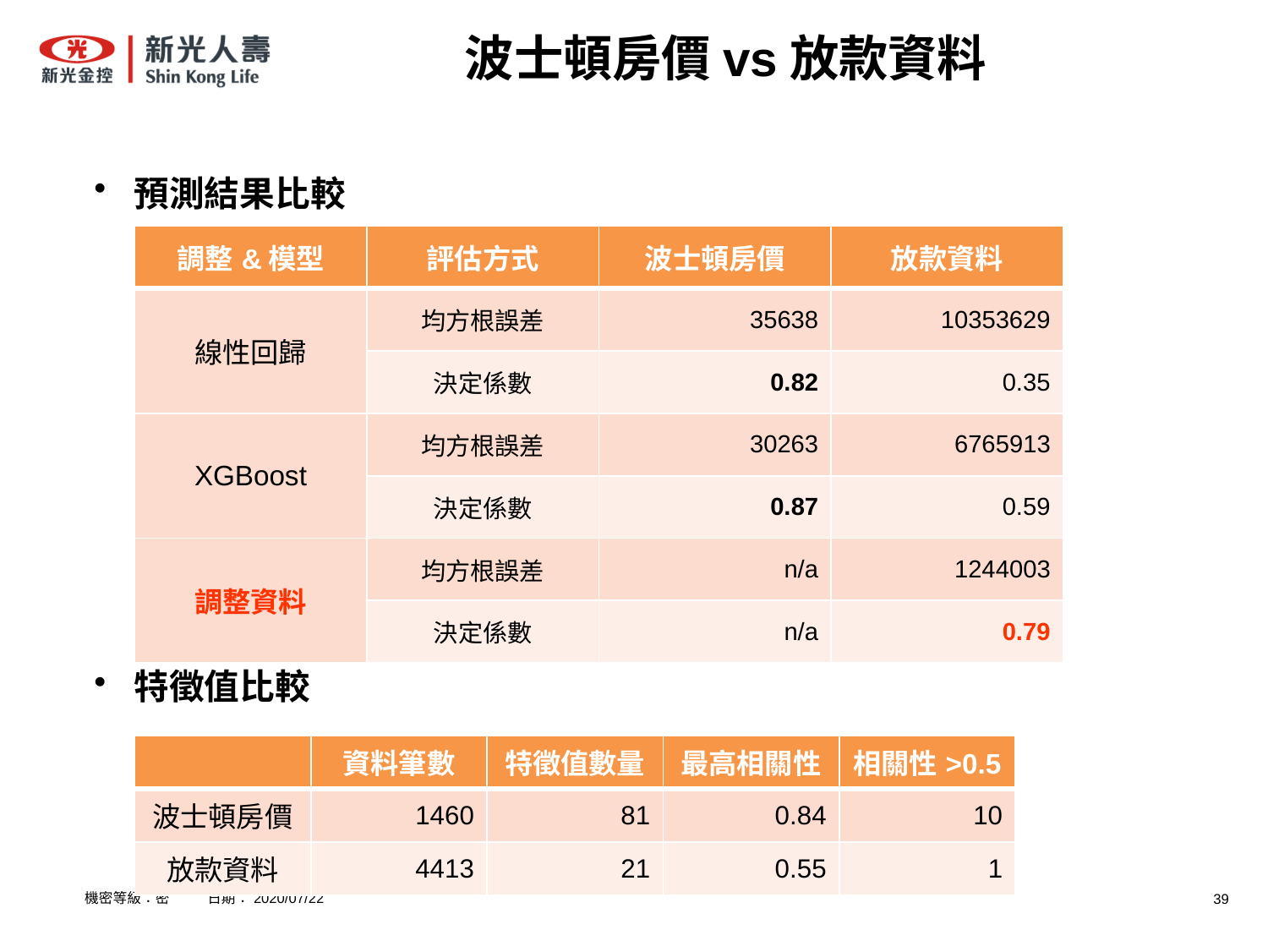

# 波士頓房價vs放款資料
預測結果比較

特徵值比較

| 調整&模型 | 評估方式 | 波士頓房價 | 放款資料 |
| --- | --- | --- | --- |
| 線性回歸 | 均方根誤差 | 35638 | 10353629 |
|  | 決定係數 | 0.82 | 0.35 |
| XGBoost | 均方根誤差 | 30263 | 6765913 |
|  | 決定係數 | 0.87 | 0.59 |
| 調整資料 | 均方根誤差 | n/a | 1244003 |
|  | 決定係數 | n/a | 0.79 |
|  | 資料筆數 | 特徵值數量 | 最高相關性 | 相關性>0.5 |
| --- | --- | --- | --- | --- |
| 波士頓房價 | 1460 | 81 | 0.84 | 10 |
| 放款資料 | 4413 | 21 | 0.55 | 1 |
機密等級：密            日期：2020/07/22